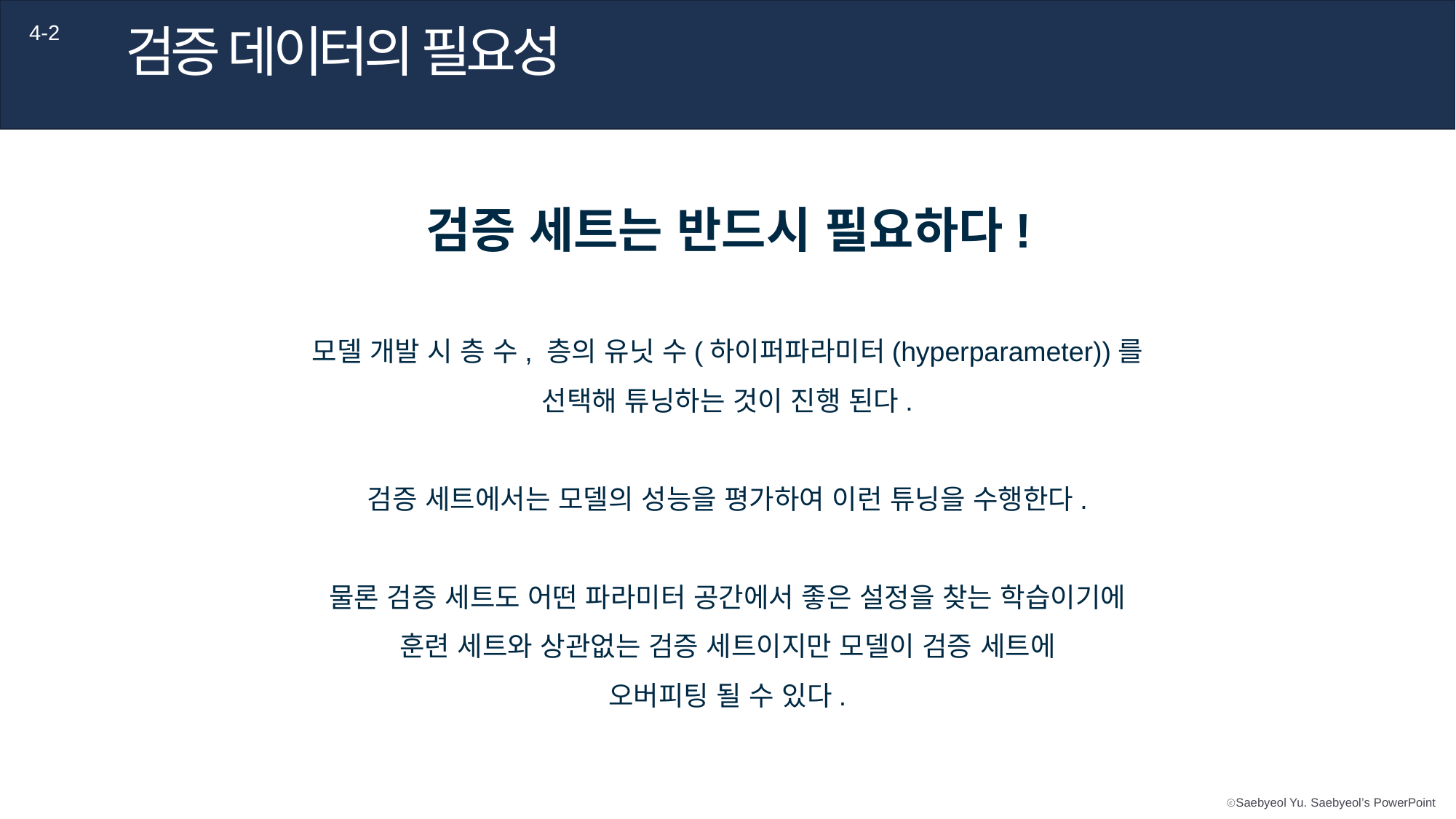

검증 데이터의 필요성
4-2

검증 세트는 반드시 필요하다!
모델 개발 시 층 수, 층의 유닛 수(하이퍼파라미터(hyperparameter))를 선택해 튜닝하는 것이 진행 된다.

검증 세트에서는 모델의 성능을 평가하여 이런 튜닝을 수행한다.

물론 검증 세트도 어떤 파라미터 공간에서 좋은 설정을 찾는 학습이기에 훈련 세트와 상관없는 검증 세트이지만 모델이 검증 세트에
오버피팅 될 수 있다.